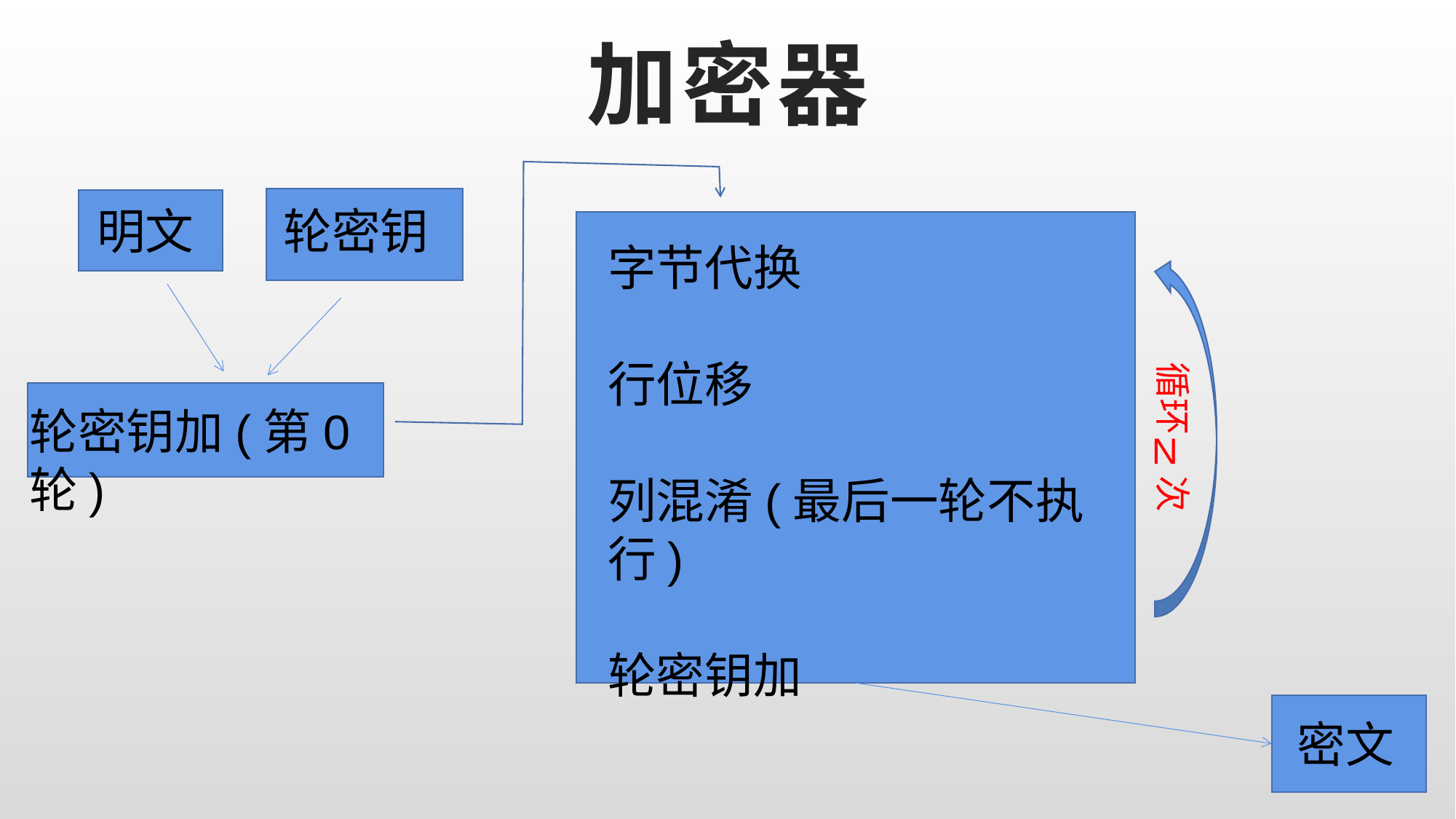

# 加密器

明文
轮密钥

字节代换

行位移

列混淆(最后一轮不执行)

轮密钥加

循环     次

轮密钥加(第0轮)
N

密文